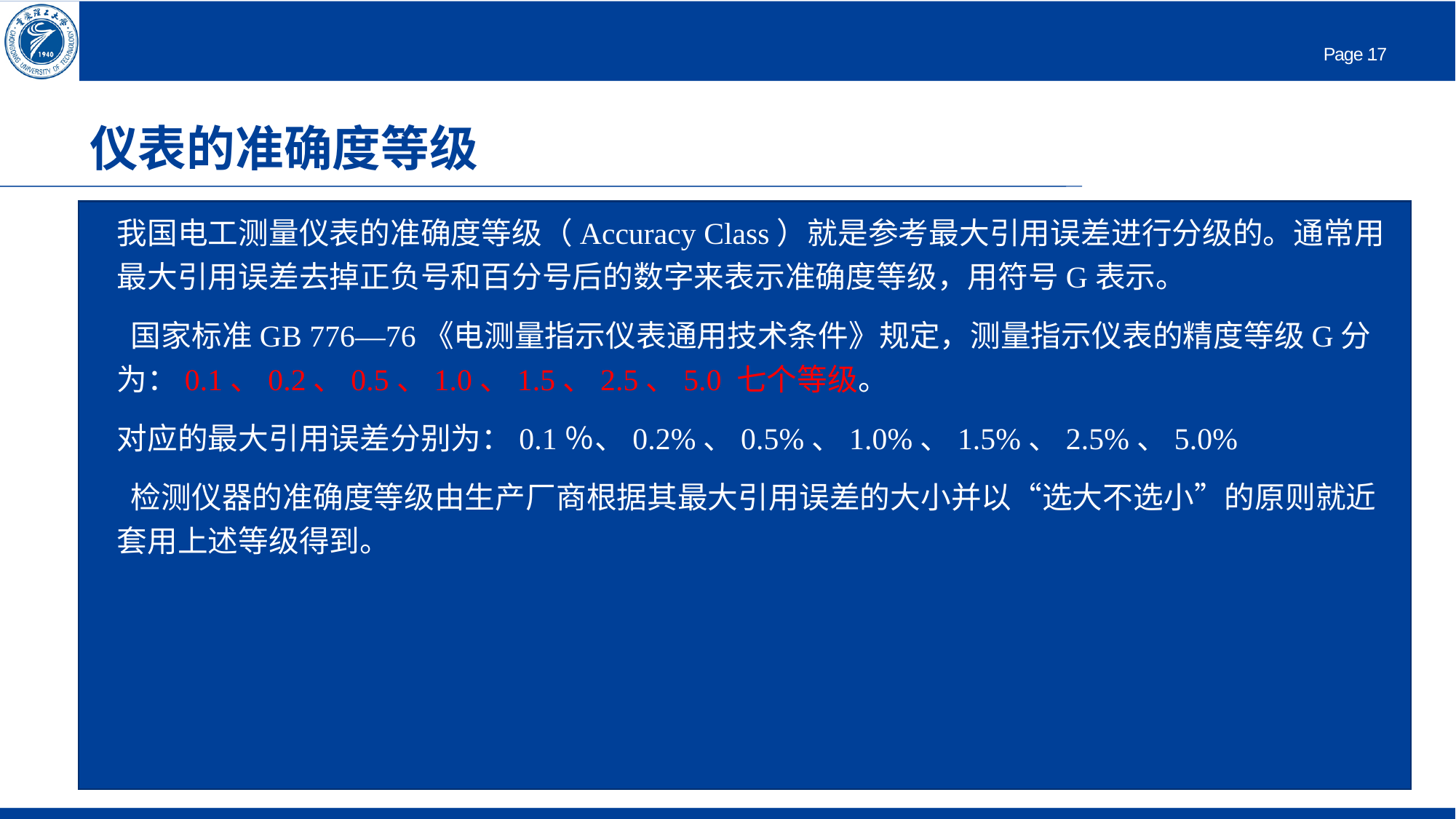

# 仪表的准确度等级
我国电工测量仪表的准确度等级（Accuracy Class）就是参考最大引用误差进行分级的。通常用最大引用误差去掉正负号和百分号后的数字来表示准确度等级，用符号G表示。
 国家标准GB 776—76《电测量指示仪表通用技术条件》规定，测量指示仪表的精度等级G分为：0.1、0.2、0.5、1.0、1.5、2.5、5.0 七个等级。
对应的最大引用误差分别为：0.1％、0.2%、0.5%、1.0%、1.5%、2.5%、5.0%
 检测仪器的准确度等级由生产厂商根据其最大引用误差的大小并以“选大不选小”的原则就近套用上述等级得到。